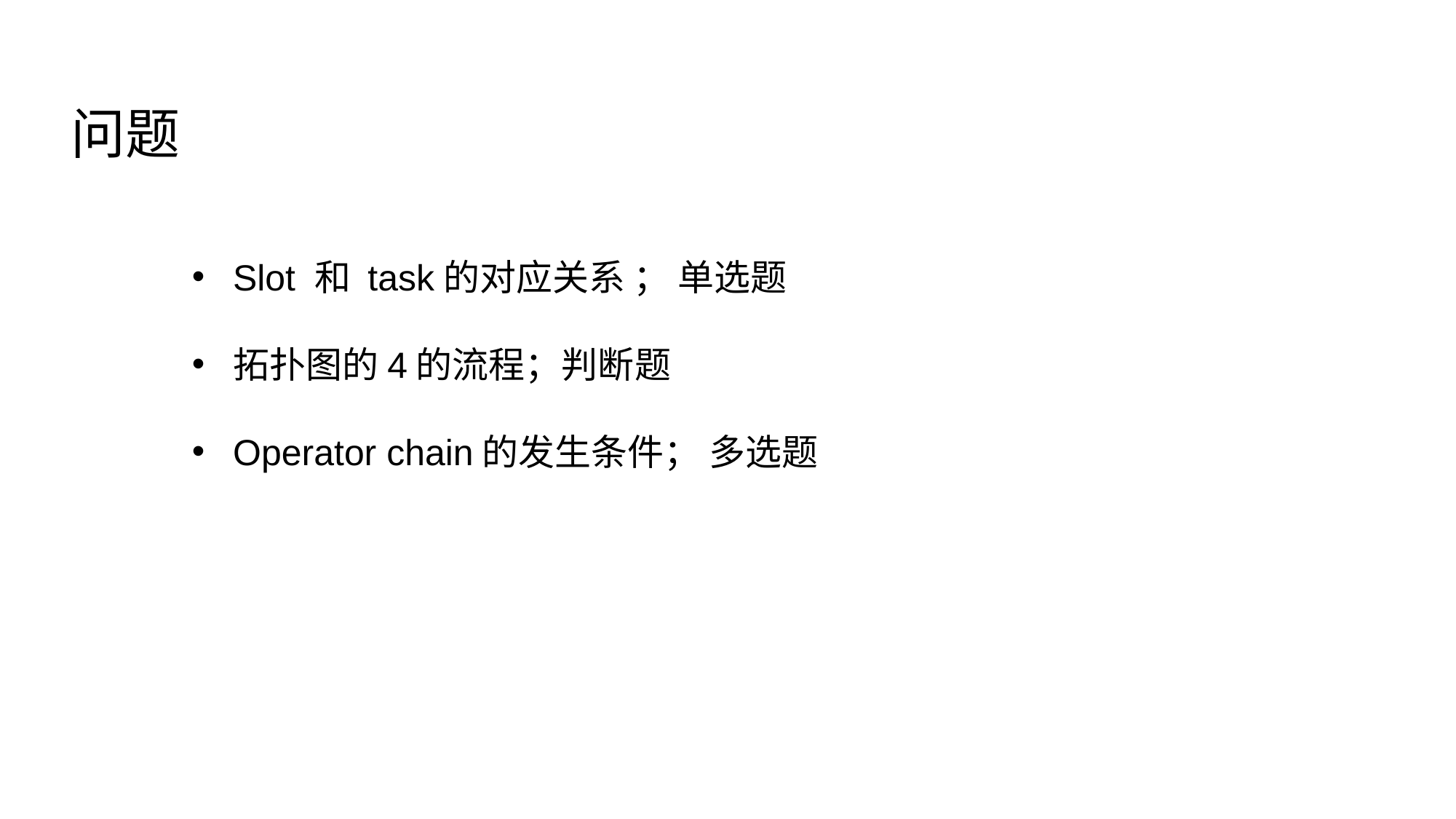

问题
Slot 和 task的对应关系 ； 单选题

拓扑图的4的流程；判断题

Operator chain的发生条件； 多选题